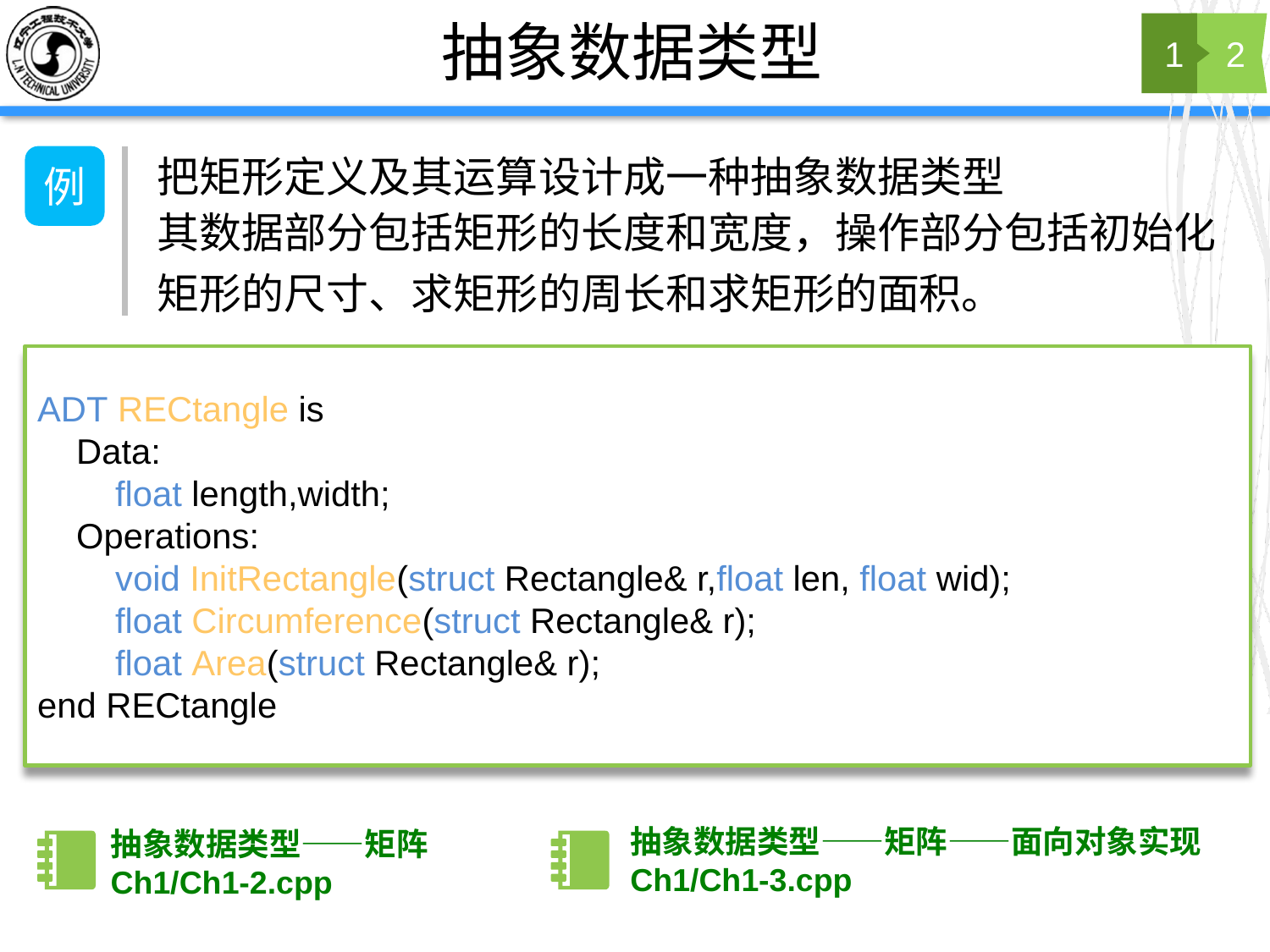

# 抽象数据类型
1
2
把矩形定义及其运算设计成一种抽象数据类型
例
其数据部分包括矩形的长度和宽度，操作部分包括初始化矩形的尺寸、求矩形的周长和求矩形的面积。
ADT RECtangle is
    Data:
        float length,width;
    Operations:
        void InitRectangle(struct Rectangle& r,float len, float wid);
        float Circumference(struct Rectangle& r);
        float Area(struct Rectangle& r);
end RECtangle
抽象数据类型——矩阵——面向对象实现
Ch1/Ch1-3.cpp
抽象数据类型——矩阵
Ch1/Ch1-2.cpp